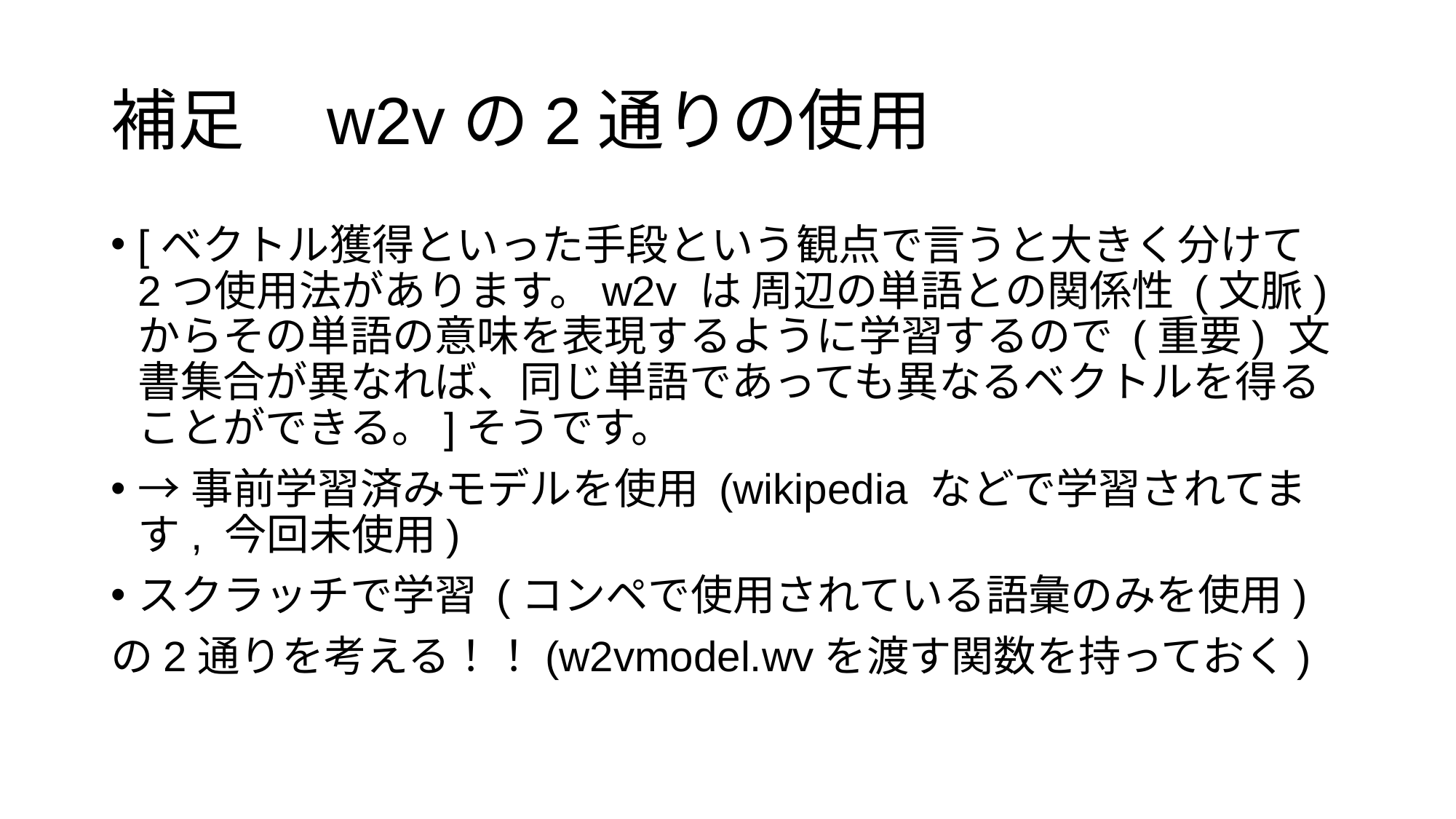

# 補足　w2vの2通りの使用
[ベクトル獲得といった手段という観点で言うと大きく分けて 2つ使用法があります。w2v は 周辺の単語との関係性 (文脈) からその単語の意味を表現するように学習するので (重要) 文書集合が異なれば、同じ単語であっても異なるベクトルを得ることができる。]そうです。
→事前学習済みモデルを使用 (wikipedia などで学習されてます, 今回未使用)
スクラッチで学習 (コンペで使用されている語彙のみを使用)
の2通りを考える！！(w2vmodel.wvを渡す関数を持っておく)